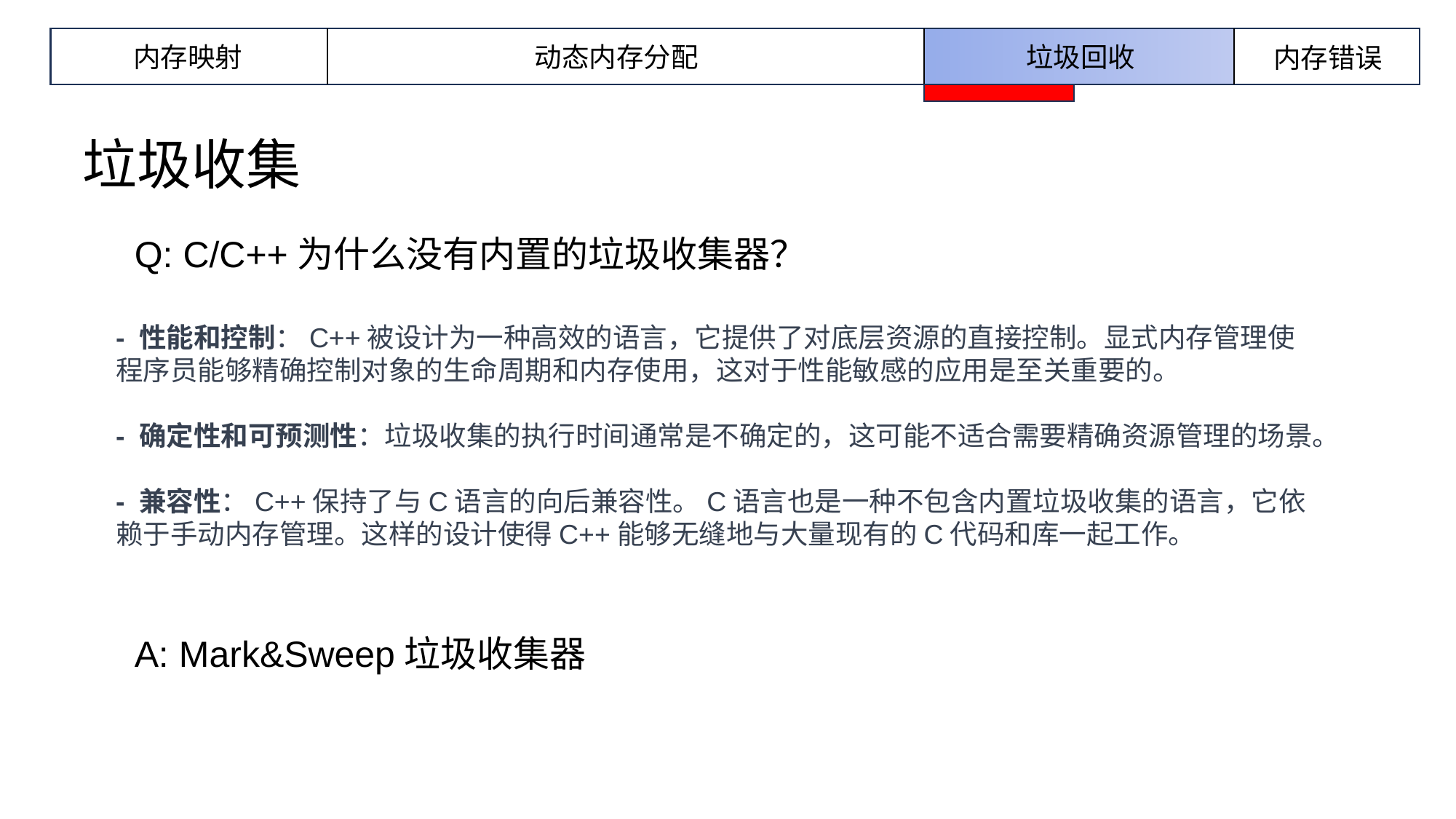

内存映射
动态内存分配
垃圾回收
内存错误

垃圾收集
Q: C/C++为什么没有内置的垃圾收集器？
- 性能和控制：C++被设计为一种高效的语言，它提供了对底层资源的直接控制。显式内存管理使程序员能够精确控制对象的生命周期和内存使用，这对于性能敏感的应用是至关重要的。

- 确定性和可预测性：垃圾收集的执行时间通常是不确定的，这可能不适合需要精确资源管理的场景。

- 兼容性：C++保持了与C语言的向后兼容性。C语言也是一种不包含内置垃圾收集的语言，它依赖于手动内存管理。这样的设计使得C++能够无缝地与大量现有的C代码和库一起工作。

A: Mark&Sweep垃圾收集器